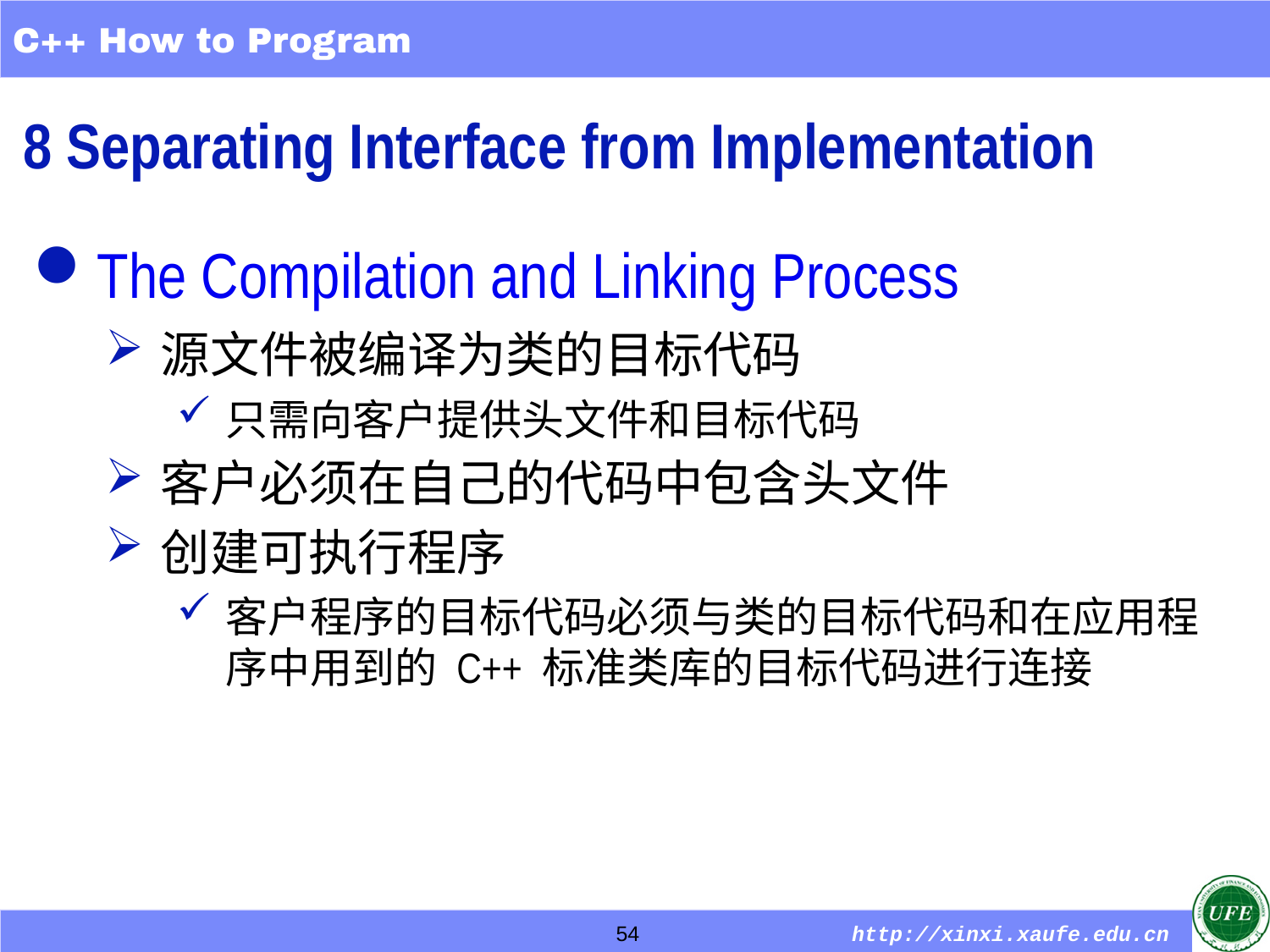

8 Separating Interface from Implementation
The Compilation and Linking Process
源文件被编译为类的目标代码
只需向客户提供头文件和目标代码
客户必须在自己的代码中包含头文件
创建可执行程序
客户程序的目标代码必须与类的目标代码和在应用程序中用到的 C++ 标准类库的目标代码进行连接

54